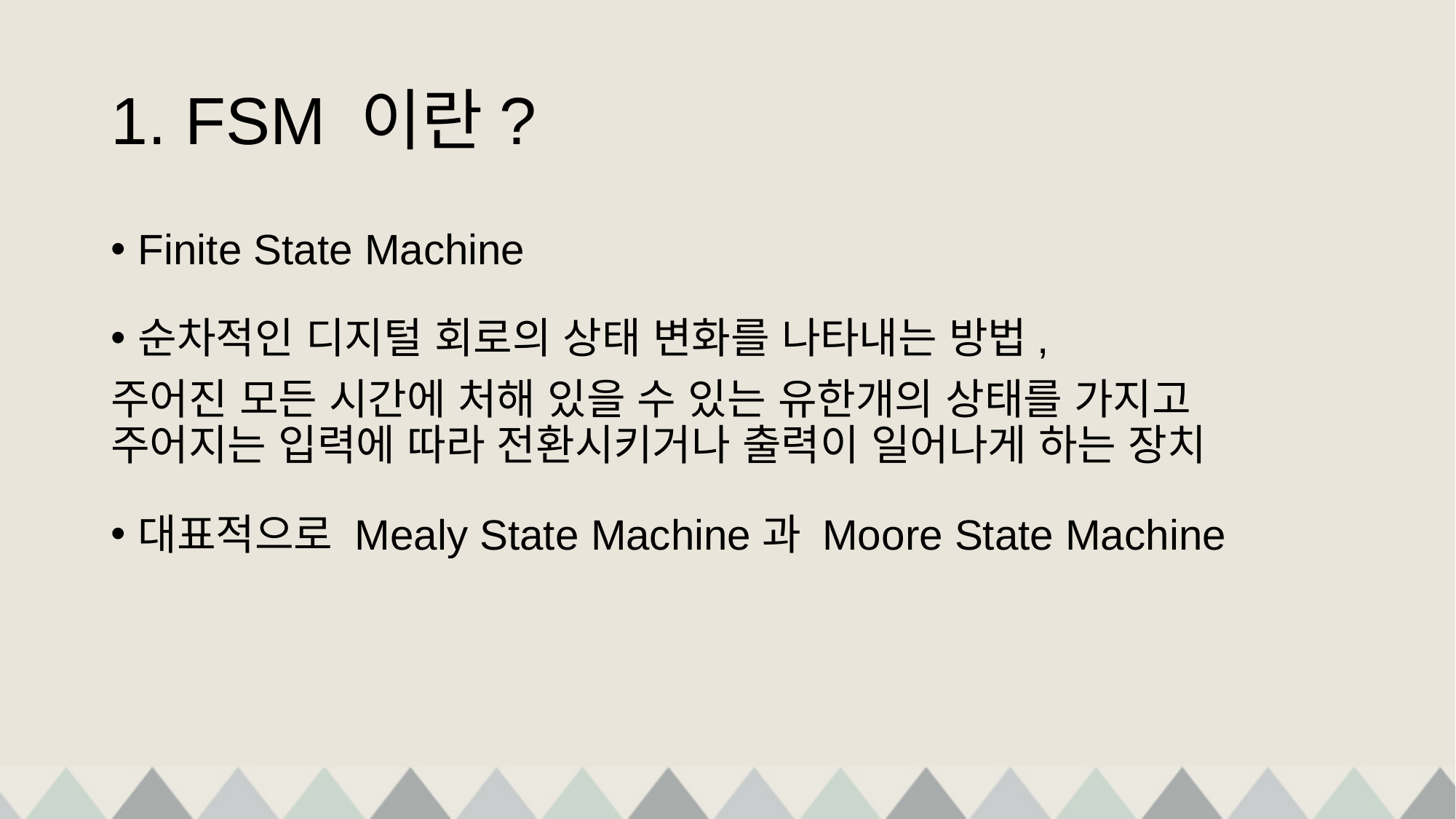

# 1. FSM 이란?
Finite State Machine

순차적인 디지털 회로의 상태 변화를 나타내는 방법,
주어진 모든 시간에 처해 있을 수 있는 유한개의 상태를 가지고 주어지는 입력에 따라 전환시키거나 출력이 일어나게 하는 장치

대표적으로 Mealy State Machine과 Moore State Machine